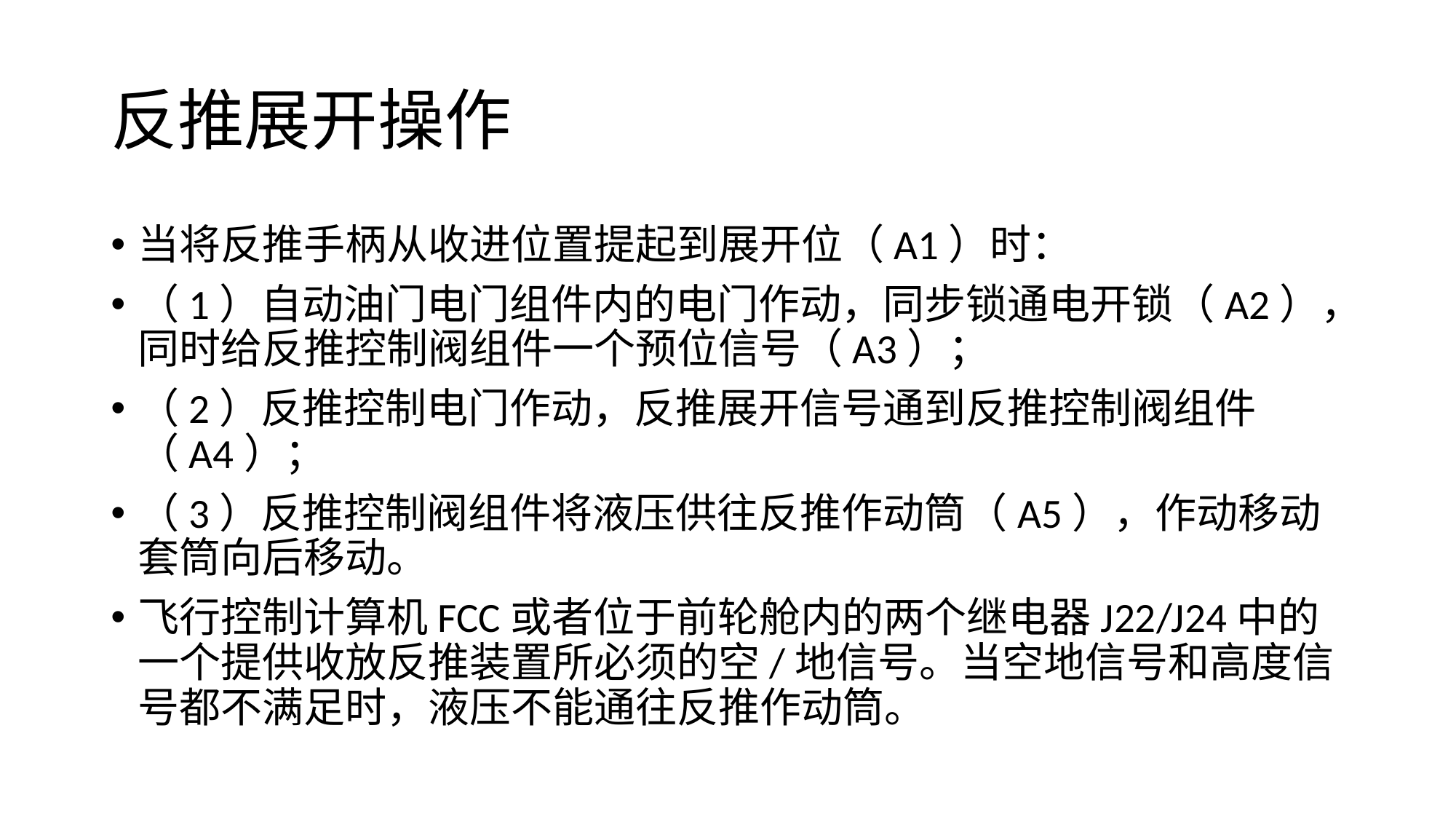

# 反推展开操作
当将反推手柄从收进位置提起到展开位（A1）时：
（1）自动油门电门组件内的电门作动，同步锁通电开锁（A2），同时给反推控制阀组件一个预位信号（A3）；
（2）反推控制电门作动，反推展开信号通到反推控制阀组件（A4）；
（3）反推控制阀组件将液压供往反推作动筒（A5），作动移动套筒向后移动。
飞行控制计算机FCC或者位于前轮舱内的两个继电器J22/J24中的一个提供收放反推装置所必须的空/地信号。当空地信号和高度信号都不满足时，液压不能通往反推作动筒。